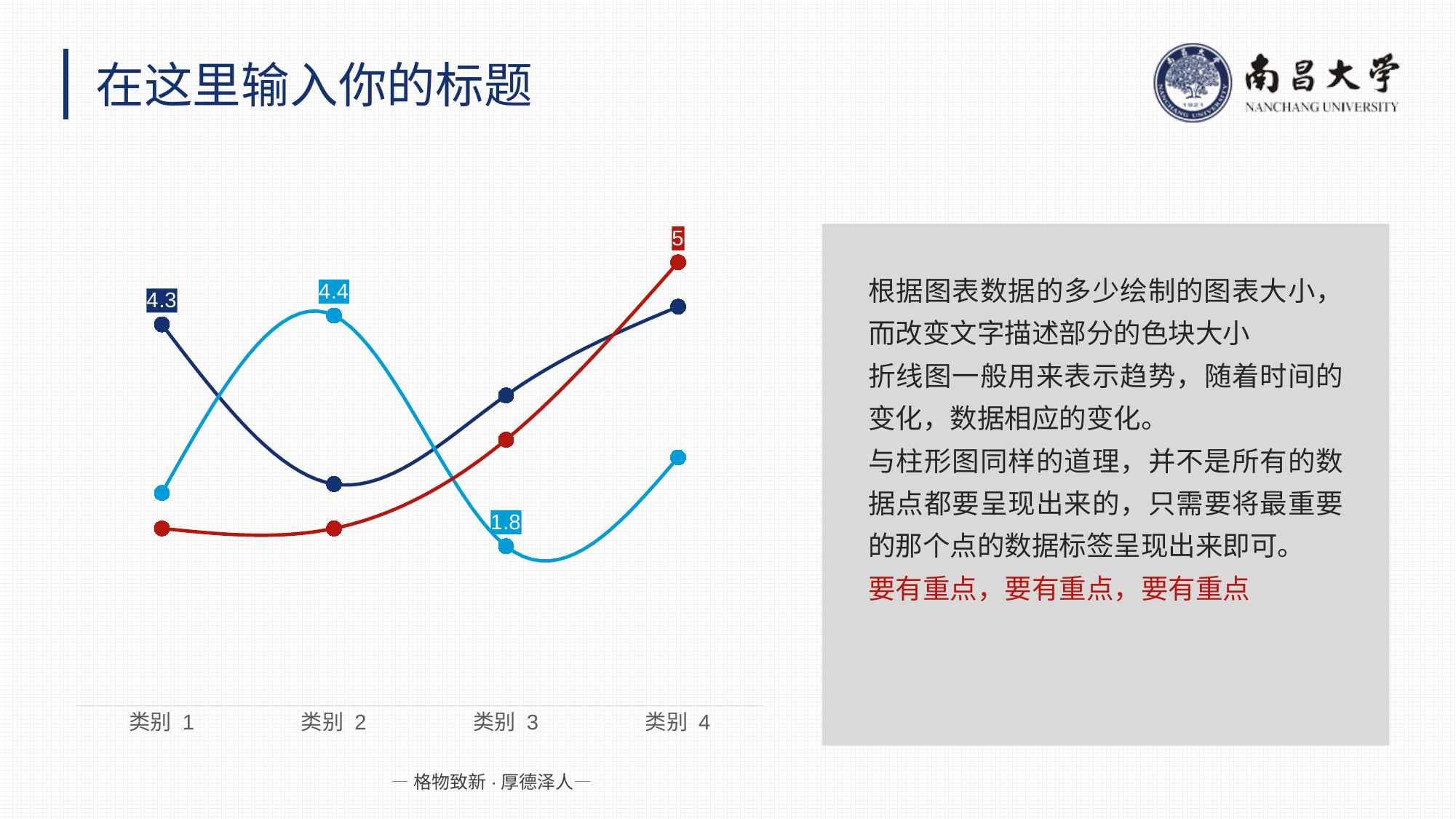

在这里输入你的标题

### Chart

| Category | 系列 1 | 系列 2 | 系列 3 |
|---|---|---|---|
| 类别 1 | 4.3 | 2.4 | 2.0 |
| 类别 2 | 2.5 | 4.4 | 2.0 |
| 类别 3 | 3.5 | 1.8 | 3.0 |
| 类别 4 | 4.5 | 2.8 | 5.0 |
根据图表数据的多少绘制的图表大小，而改变文字描述部分的色块大小
折线图一般用来表示趋势，随着时间的变化，数据相应的变化。
与柱形图同样的道理，并不是所有的数据点都要呈现出来的，只需要将最重要的那个点的数据标签呈现出来即可。
要有重点，要有重点，要有重点